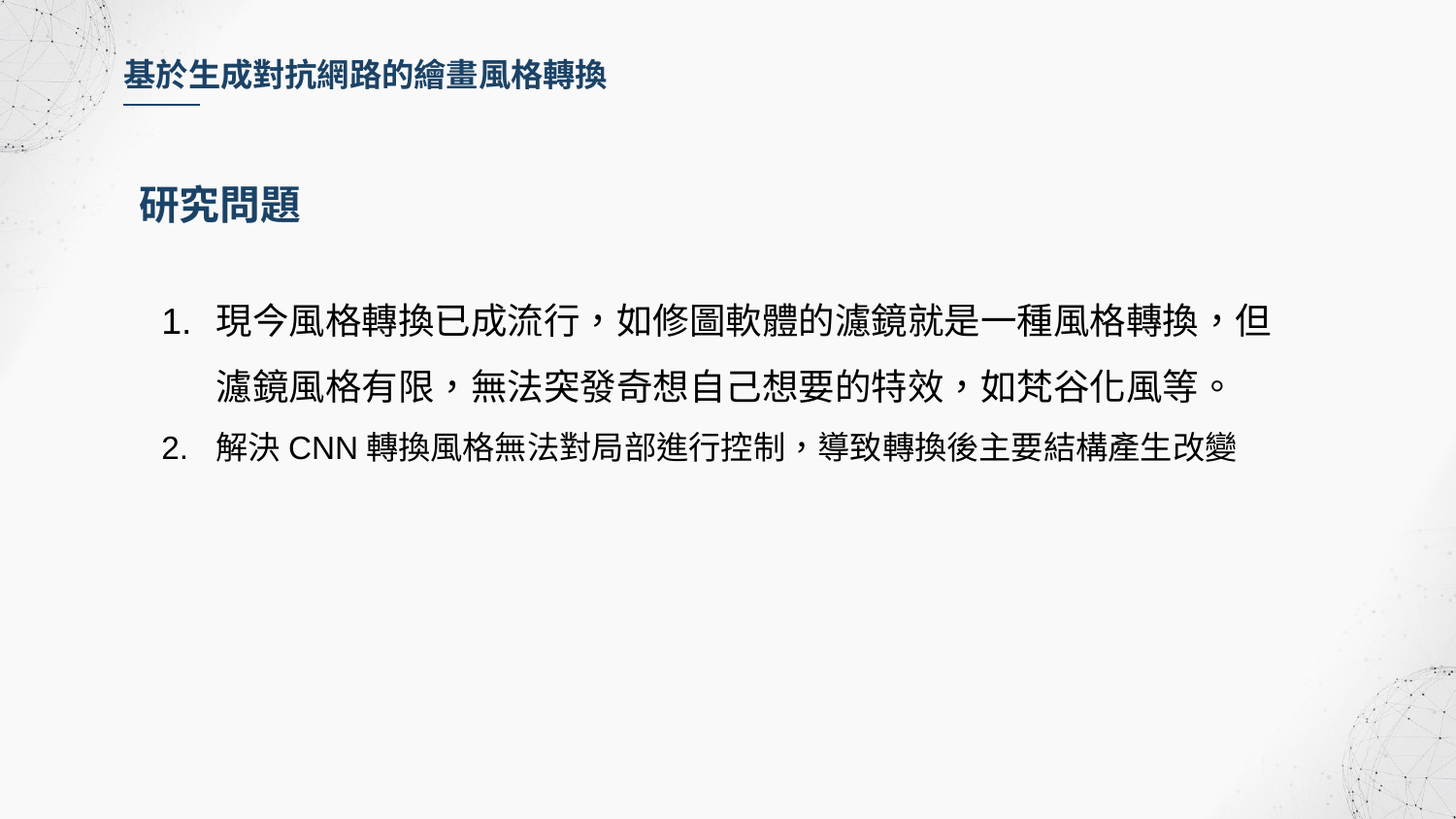

基於生成對抗網路的繪畫風格轉換
研究問題
現今風格轉換已成流行，如修圖軟體的濾鏡就是一種風格轉換，但濾鏡風格有限，無法突發奇想自己想要的特效，如梵谷化風等。
解決CNN轉換風格無法對局部進行控制，導致轉換後主要結構產生改變